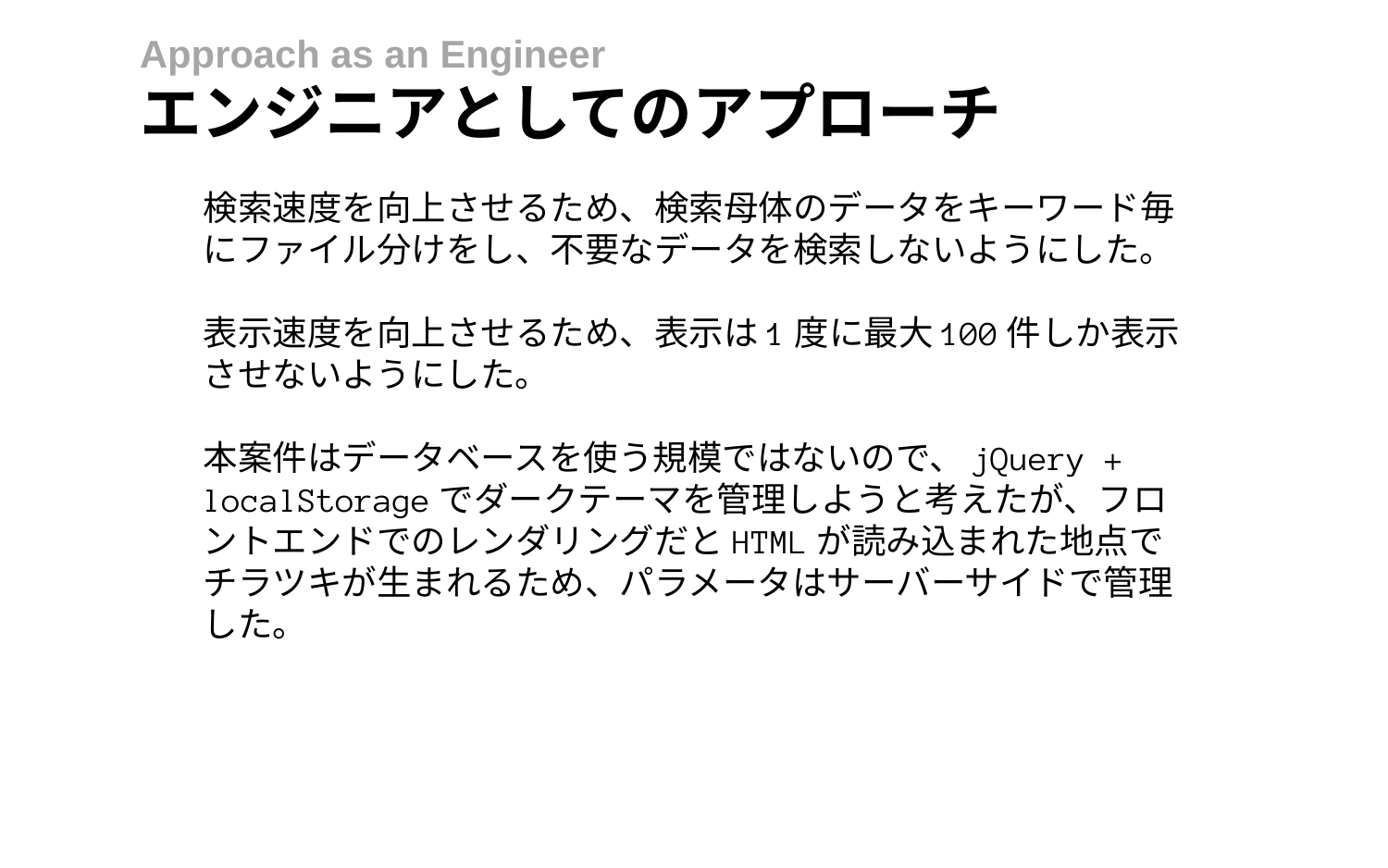

Approach as an Engineer

エンジニアとしてのアプローチ
検索速度を向上させるため、検索母体のデータをキーワード毎にファイル分けをし、不要なデータを検索しないようにした。

表示速度を向上させるため、表示は1度に最大100件しか表示させないようにした。

本案件はデータベースを使う規模ではないので、jQuery + localStorageでダークテーマを管理しようと考えたが、フロントエンドでのレンダリングだとHTMLが読み込まれた地点でチラツキが生まれるため、パラメータはサーバーサイドで管理した。